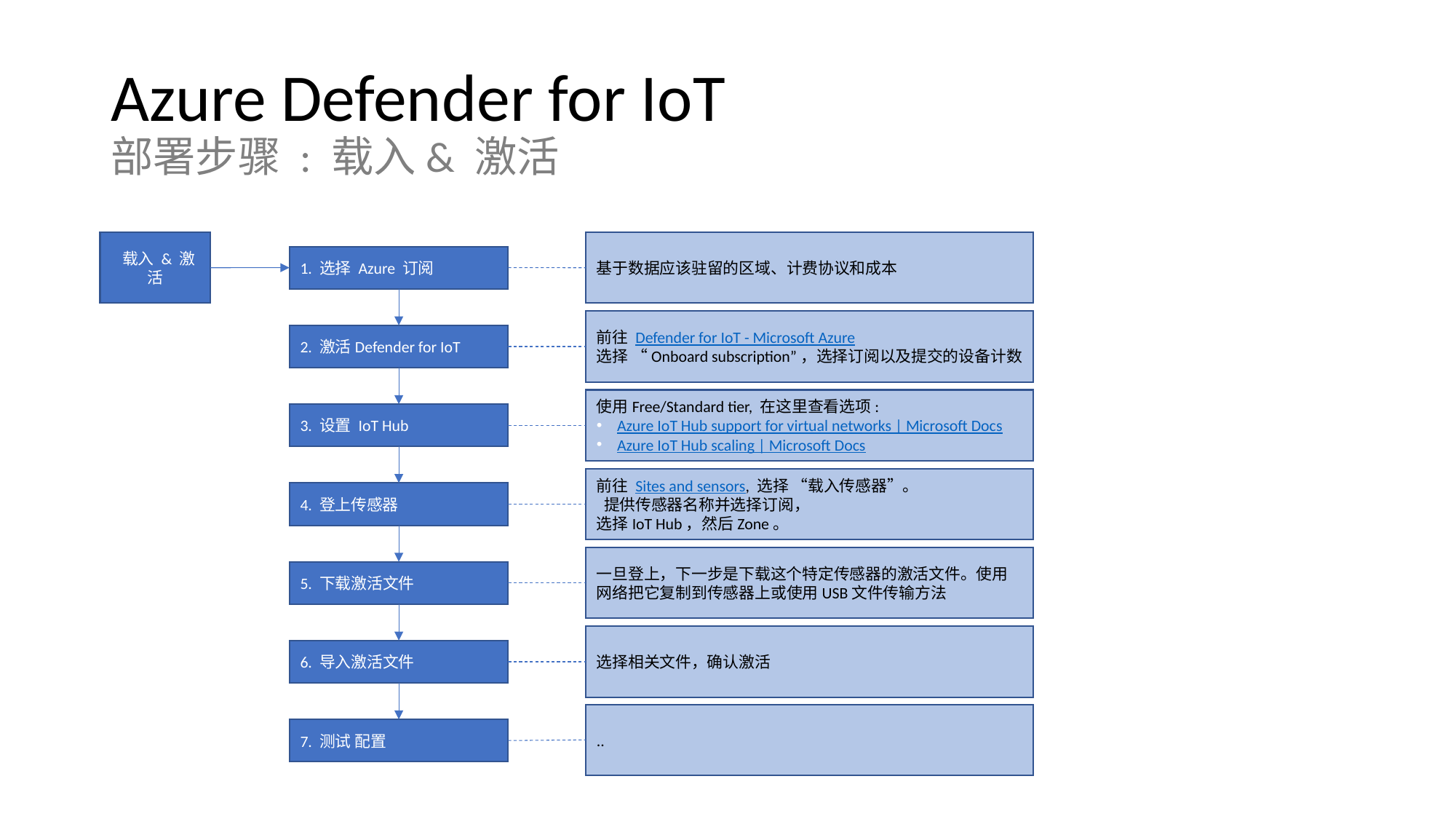

# Azure Defender for IoT 部署步骤 : 载入& 激活
 载入 & 激活
基于数据应该驻留的区域、计费协议和成本
1. 选择 Azure 订阅
前往 Defender for IoT - Microsoft Azure
选择 “Onboard subscription”，选择订阅以及提交的设备计数
2. 激活Defender for IoT
使用Free/Standard tier, 在这里查看选项:
Azure IoT Hub support for virtual networks | Microsoft Docs
Azure IoT Hub scaling | Microsoft Docs
3. 设置 IoT Hub
前往 Sites and sensors, 选择 “载入传感器”。
 提供传感器名称并选择订阅，
选择IoT Hub，然后Zone。
4. 登上传感器
一旦登上，下一步是下载这个特定传感器的激活文件。使用网络把它复制到传感器上或使用USB文件传输方法
5. 下载激活文件
选择相关文件，确认激活
6. 导入激活文件
..
7. 测试 配置